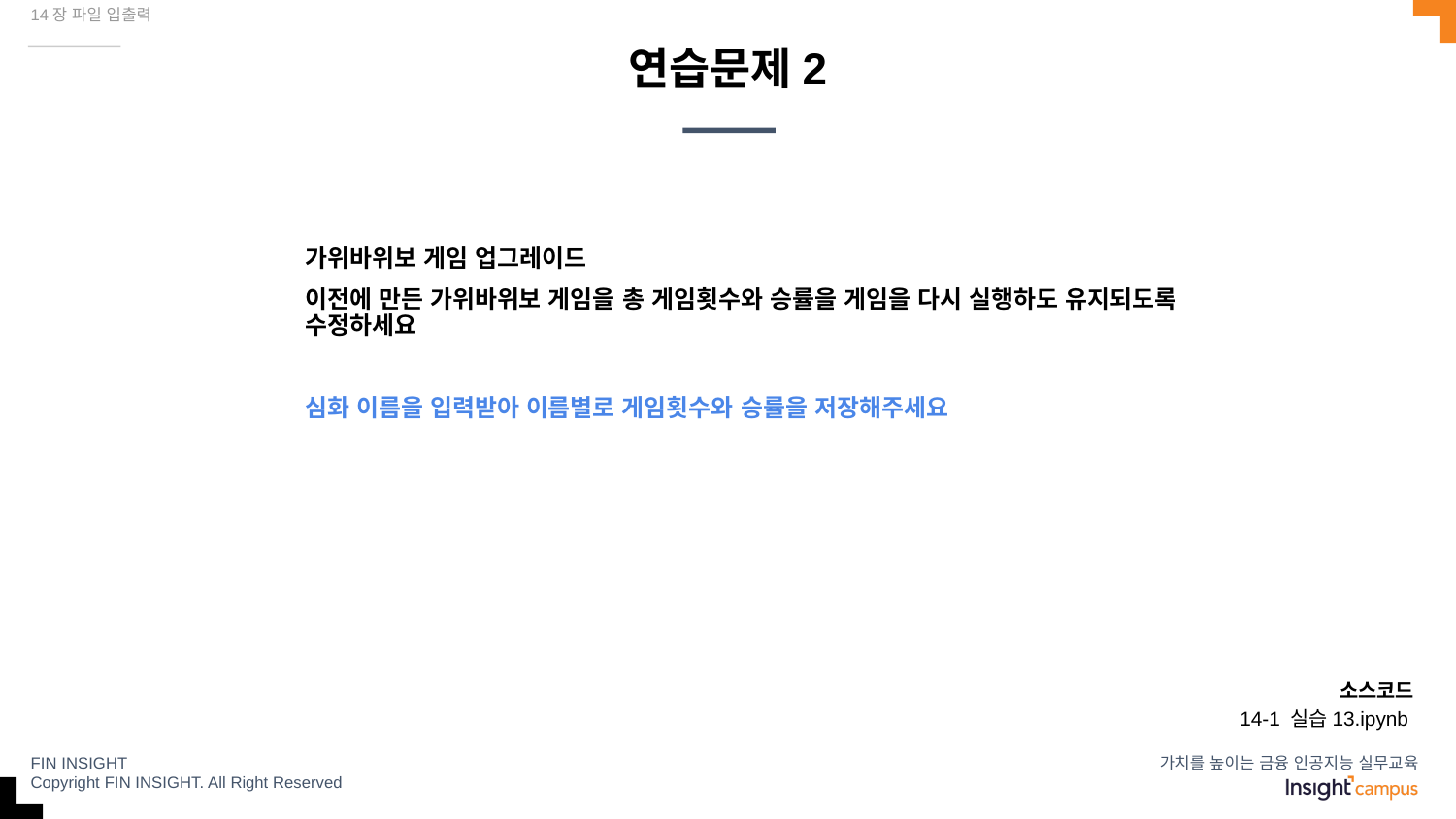

14장 파일 입출력
# 연습문제2
가위바위보 게임 업그레이드
이전에 만든 가위바위보 게임을 총 게임횟수와 승률을 게임을 다시 실행하도 유지되도록 수정하세요

심화 이름을 입력받아 이름별로 게임횟수와 승률을 저장해주세요
소스코드
14-1 실습13.ipynb